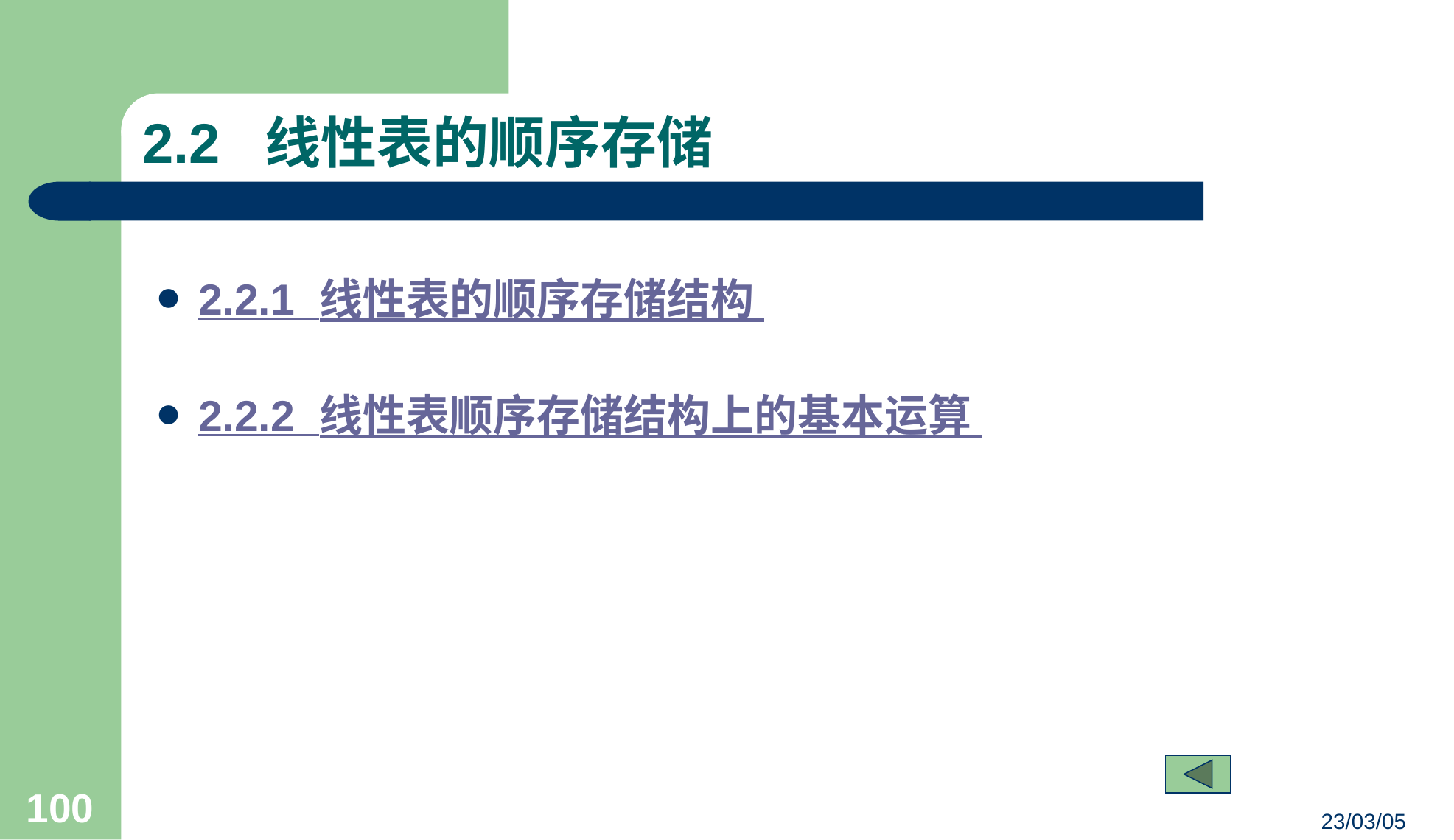

# 2.2  线性表的顺序存储
2.2.1  线性表的顺序存储结构
2.2.2  线性表顺序存储结构上的基本运算

100
23/03/05